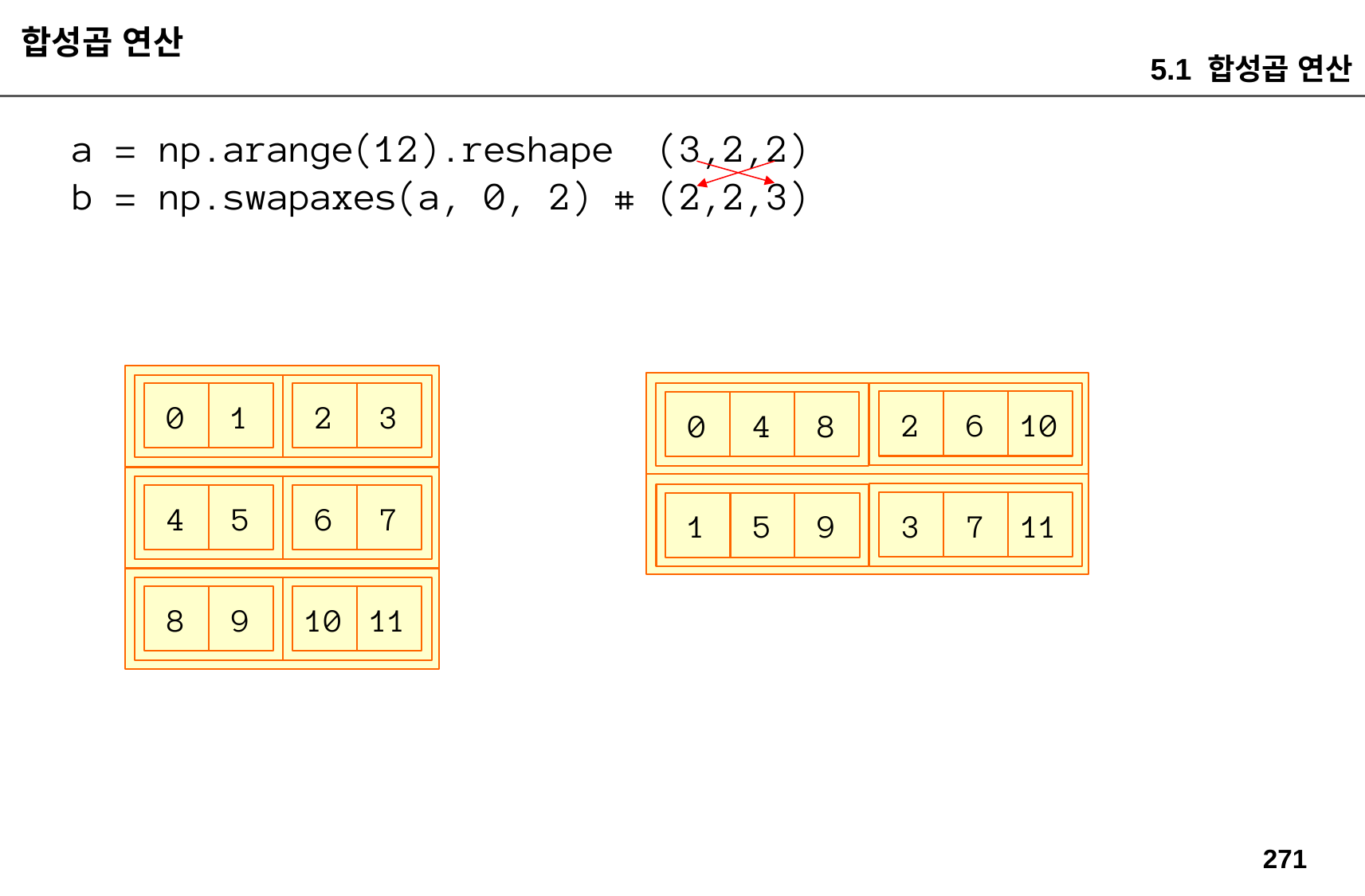

합성곱 연산
5.1 합성곱 연산
a = np.arange(12).reshape  (3,2,2)
b = np.swapaxes(a, 0, 2) # (2,2,3)

0
1
2
3

10
2
6
8
0
4

4
5
6
7
11
3
7
9
1
5

9
11
8
10